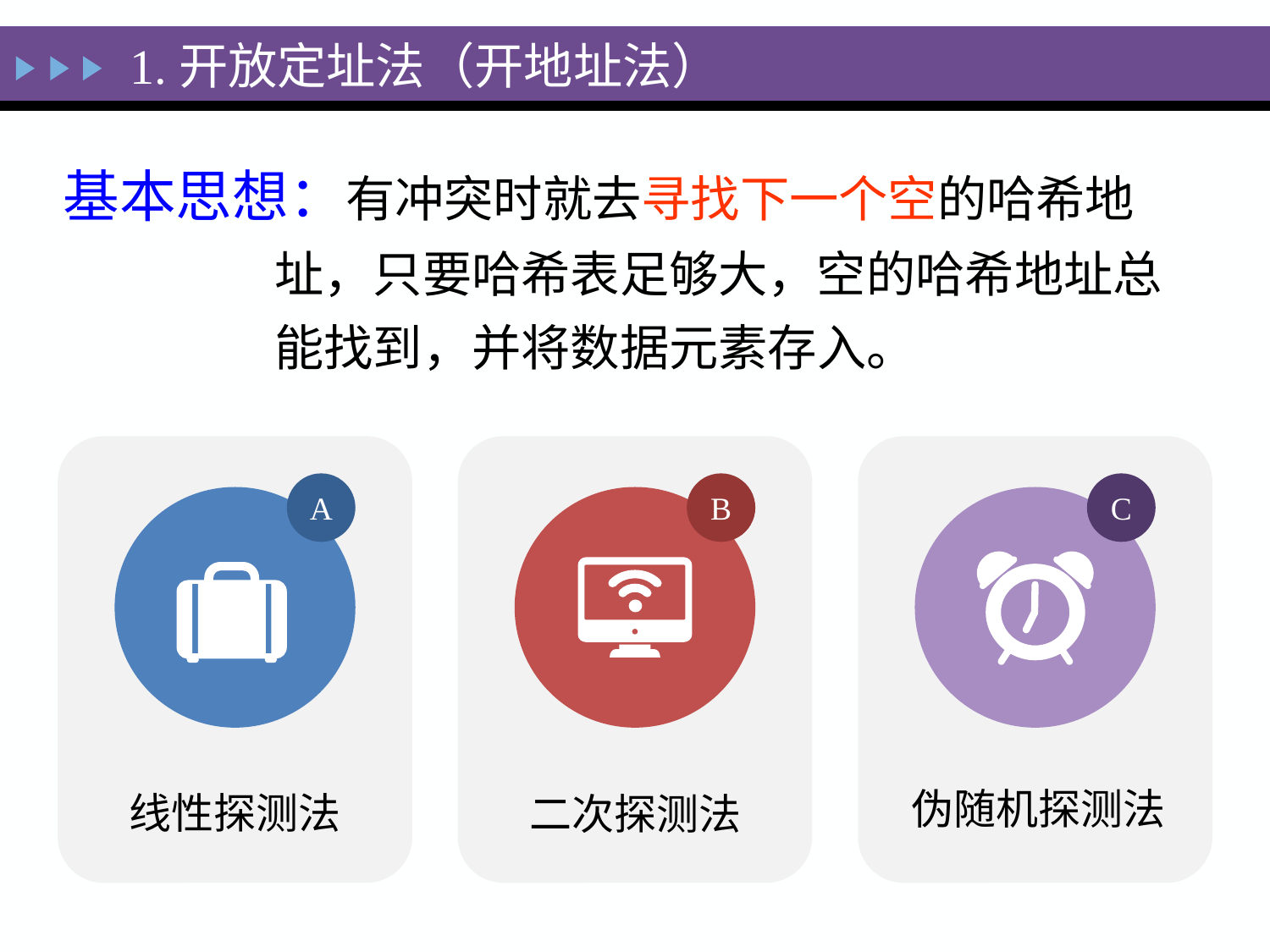

1.开放定址法（开地址法）
基本思想：有冲突时就去寻找下一个空的哈希地址，只要哈希表足够大，空的哈希地址总能找到，并将数据元素存入。

A

线性探测法

B

二次探测法

C

伪随机探测法